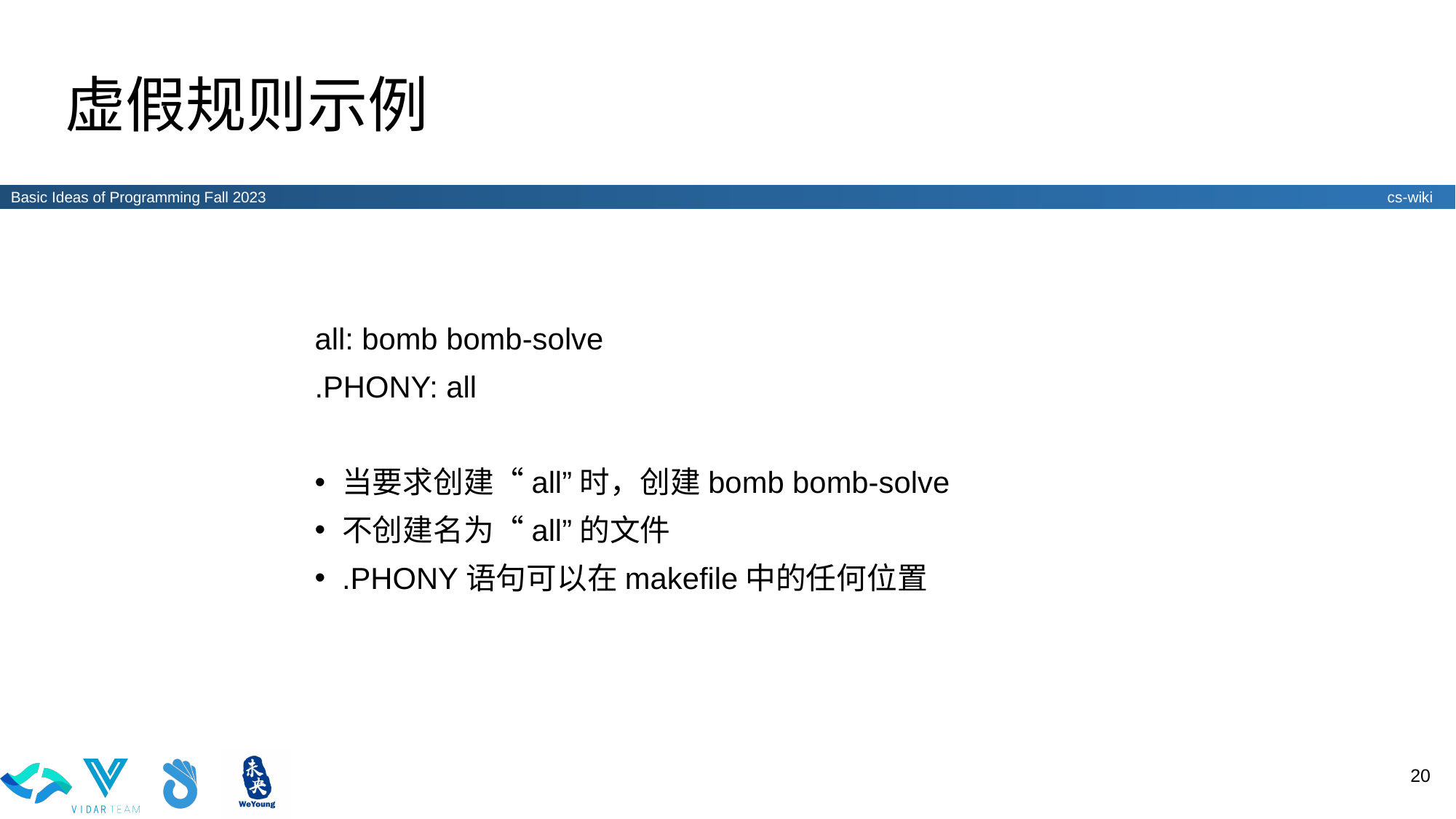

# 虚假规则示例
all: bomb bomb-solve
.PHONY: all

当要求创建“all”时，创建bomb bomb-solve
不创建名为“all”的文件
.PHONY语句可以在makefile中的任何位置